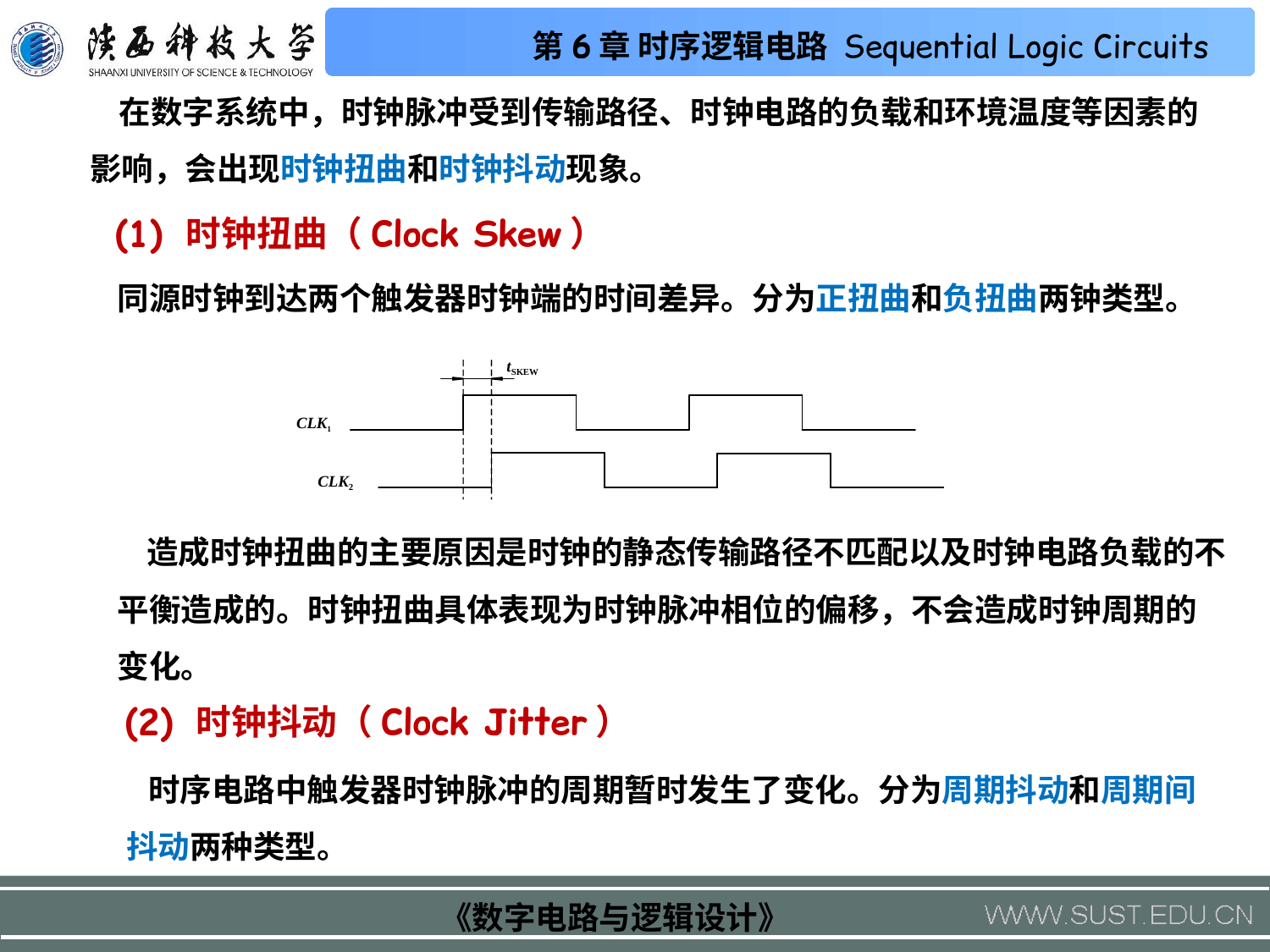

在数字系统中，时钟脉冲受到传输路径、时钟电路的负载和环境温度等因素的影响，会出现时钟扭曲和时钟抖动现象。
(1) 时钟扭曲（Clock Skew）
同源时钟到达两个触发器时钟端的时间差异。分为正扭曲和负扭曲两钟类型。

tSKEW

CLK1
CLK2
   造成时钟扭曲的主要原因是时钟的静态传输路径不匹配以及时钟电路负载的不平衡造成的。时钟扭曲具体表现为时钟脉冲相位的偏移，不会造成时钟周期的变化。
(2) 时钟抖动（Clock Jitter）
  时序电路中触发器时钟脉冲的周期暂时发生了变化。分为周期抖动和周期间抖动两种类型。